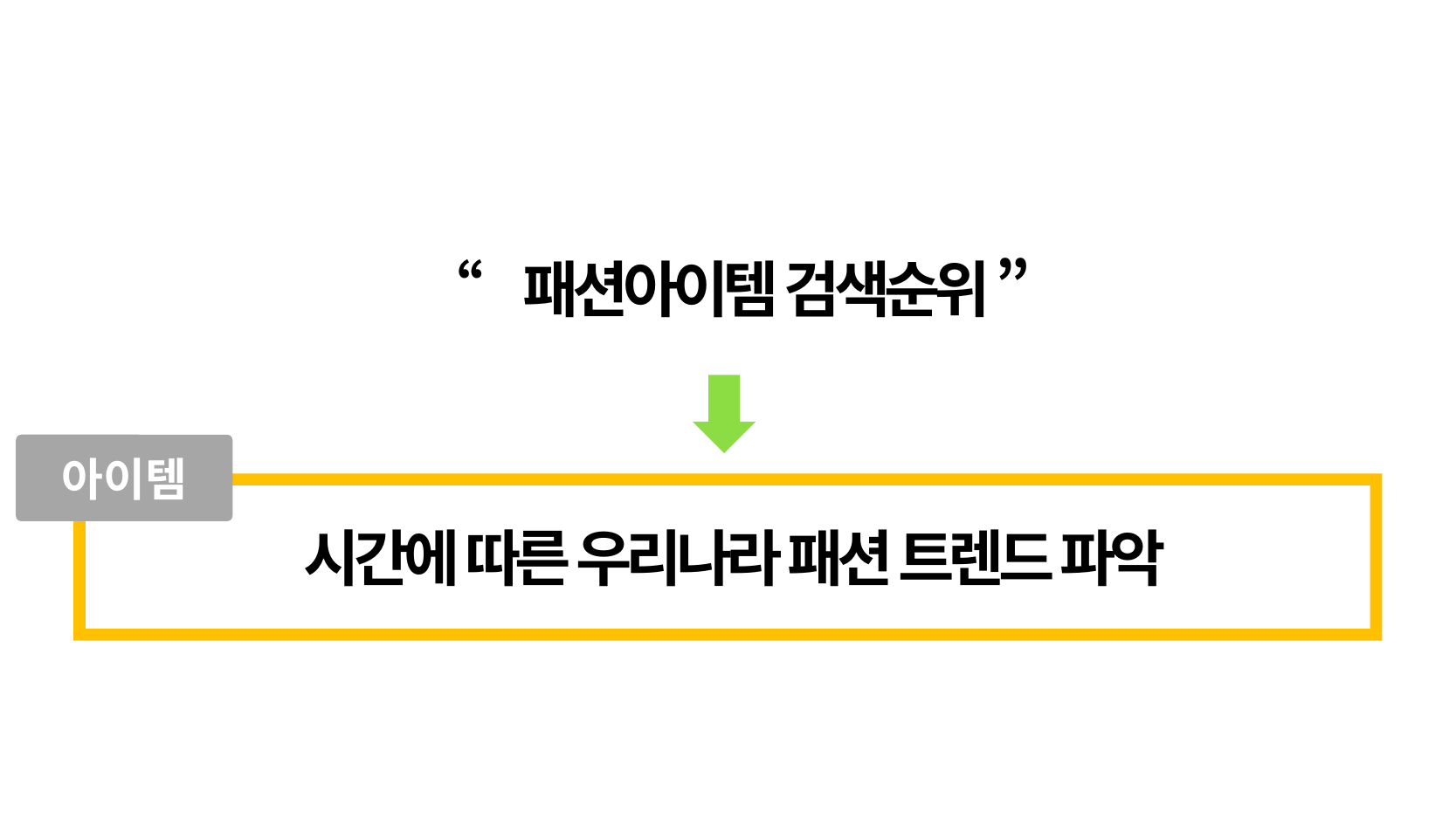

“  패션아이템 검색순위 ”

아이템

시간에 따른 우리나라 패션 트렌드 파악